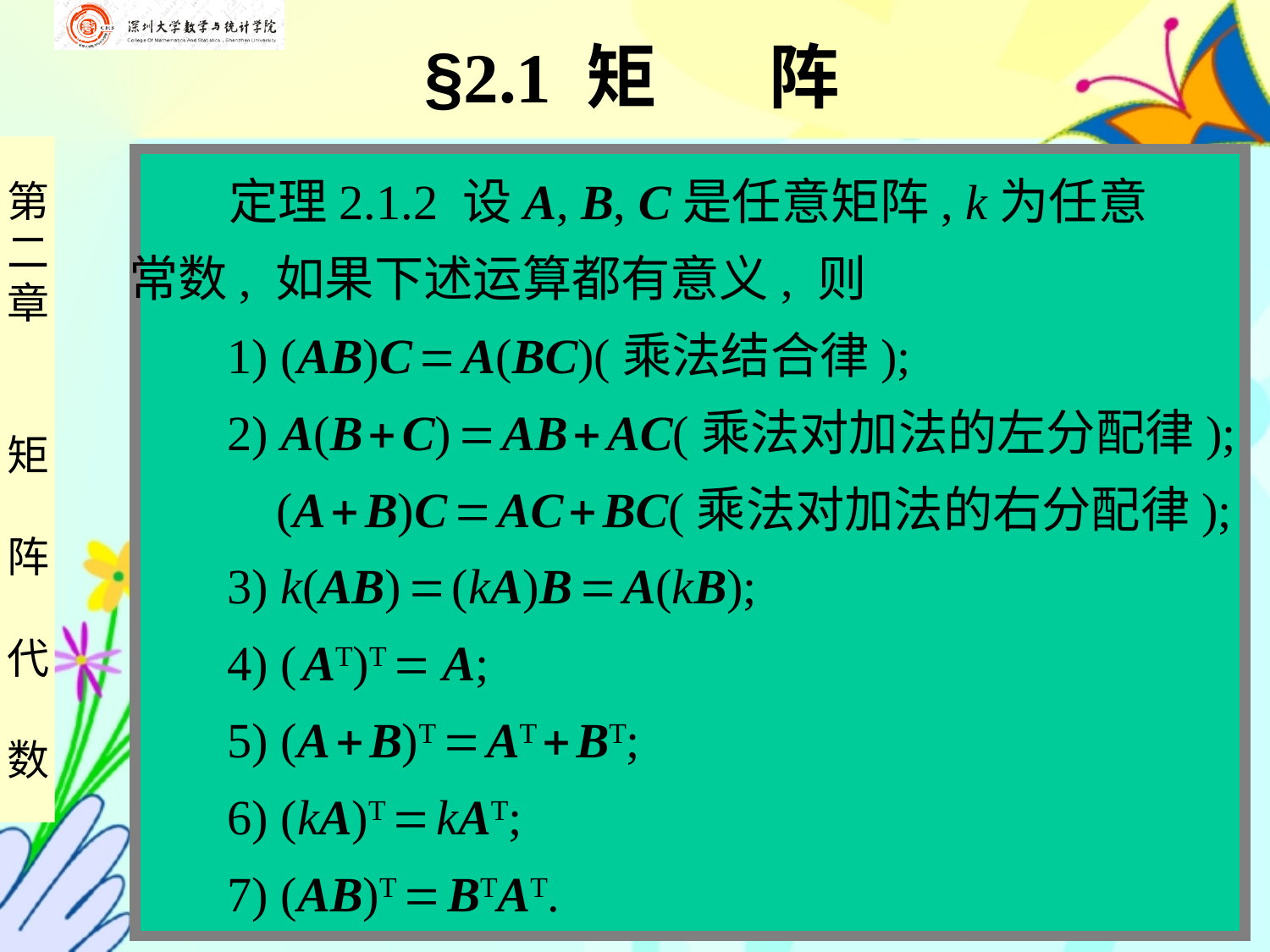

§2.1 矩       阵
        定理2.1.2 设A, B, C是任意矩阵, k为任意
常数, 如果下述运算都有意义, 则
        1) (AB)C = A(BC)(乘法结合律);
        2) A(B + C) = AB + AC(乘法对加法的左分配律);
            (A + B)C = AC + BC(乘法对加法的右分配律);
        3) k(AB) = (kA)B = A(kB);
        4) ( AT)T =  A;
        5) (A + B)T = AT + BT;
        6) (kA)T = kAT;
        7) (AB)T = BTAT.